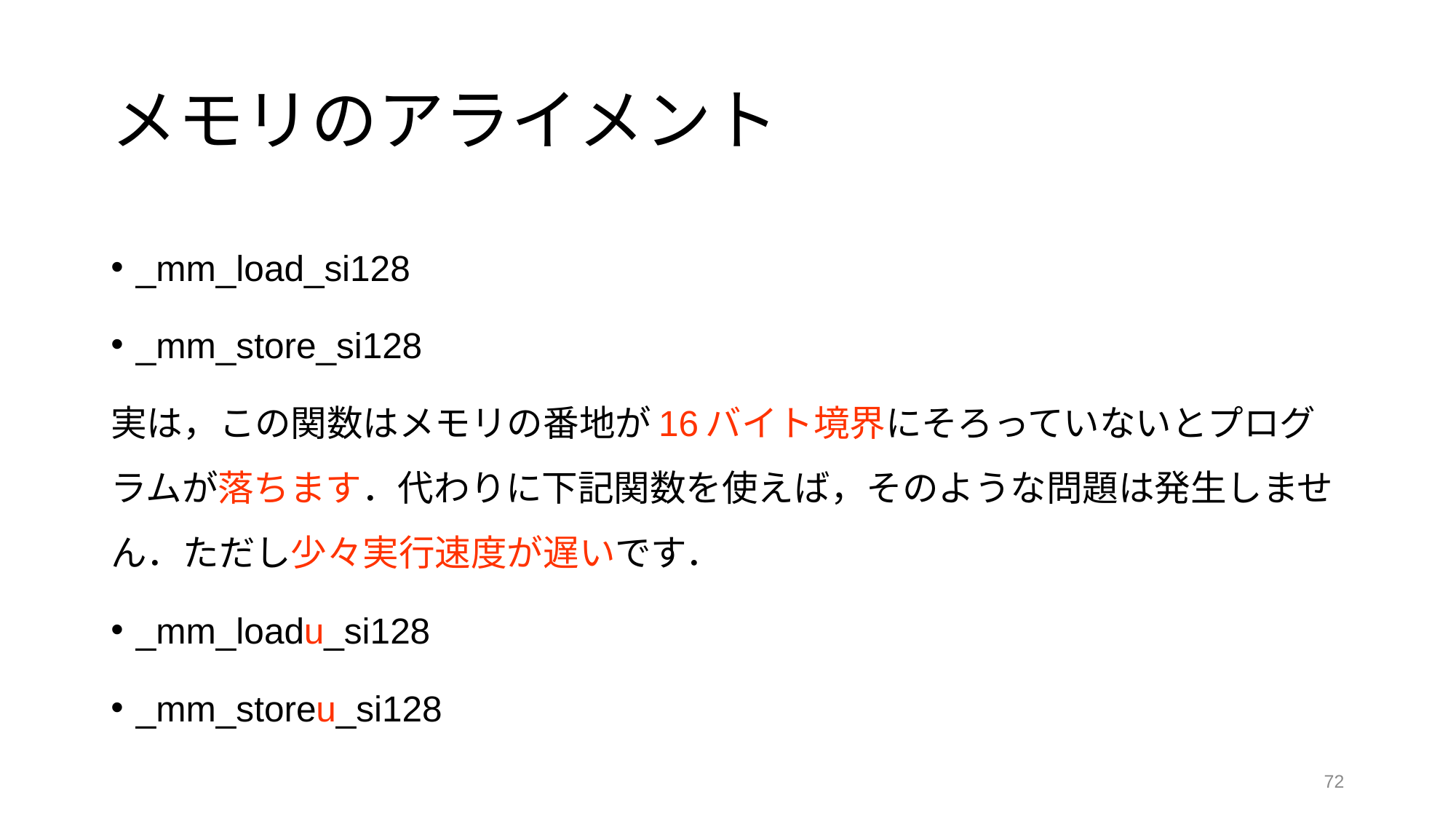

# メモリのアライメント
_mm_load_si128
_mm_store_si128
実は，この関数はメモリの番地が16バイト境界にそろっていないとプログラムが落ちます．代わりに下記関数を使えば，そのような問題は発生しません．ただし少々実行速度が遅いです．
_mm_loadu_si128
_mm_storeu_si128
72